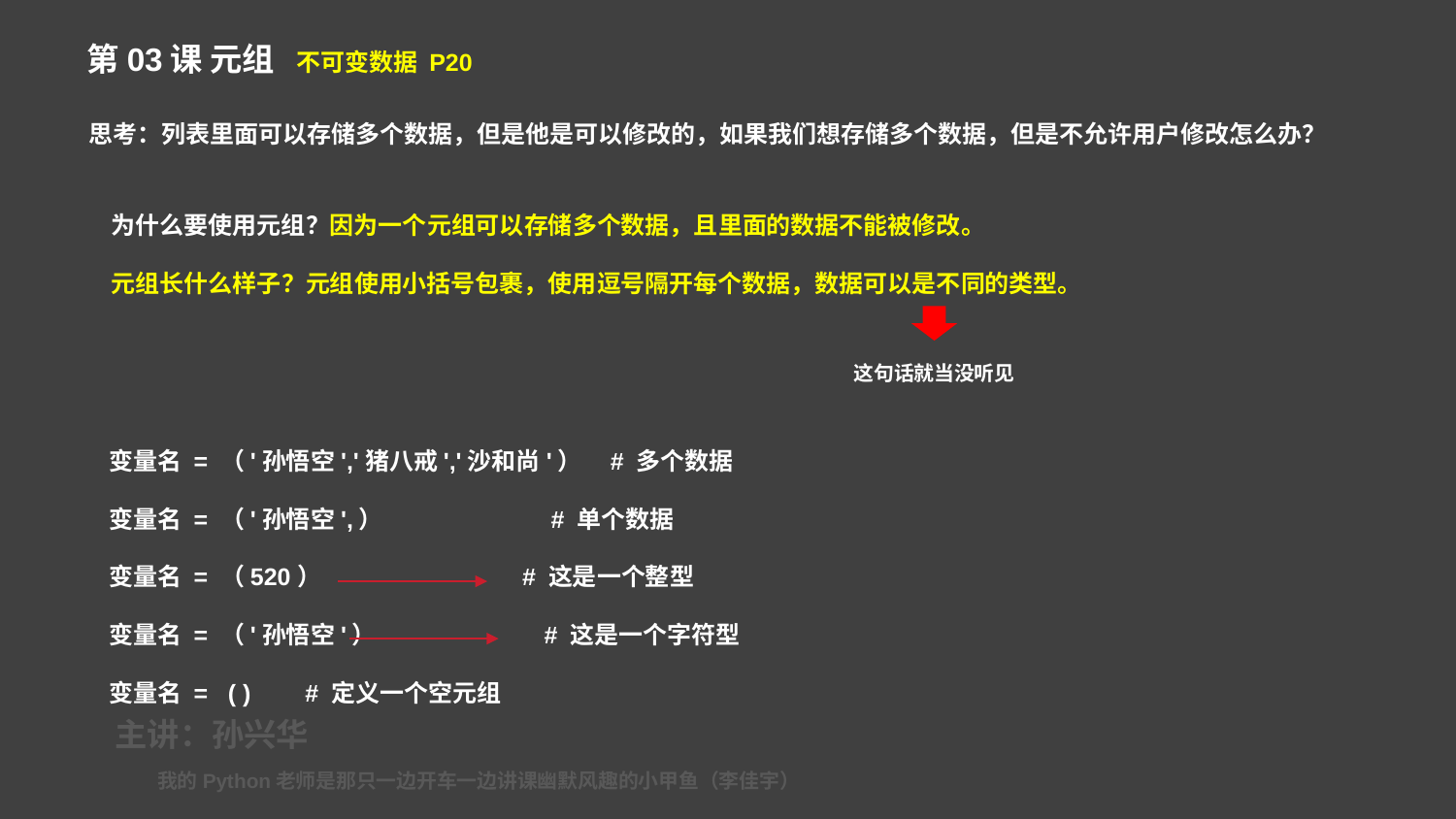

第03课 元组   不可变数据 P20
思考：列表里面可以存储多个数据，但是他是可以修改的，如果我们想存储多个数据，但是不允许用户修改怎么办？
为什么要使用元组？因为一个元组可以存储多个数据，且里面的数据不能被修改。

元组长什么样子？元组使用小括号包裹，使用逗号隔开每个数据，数据可以是不同的类型。

这句话就当没听见

变量名 = （'孙悟空','猪八戒','沙和尚'）    # 多个数据

变量名 = （'孙悟空',）                             # 单个数据

变量名 = （520）                                   # 这是一个整型

变量名 = （'孙悟空'）                             # 这是一个字符型

变量名 =   ( )        # 定义一个空元组